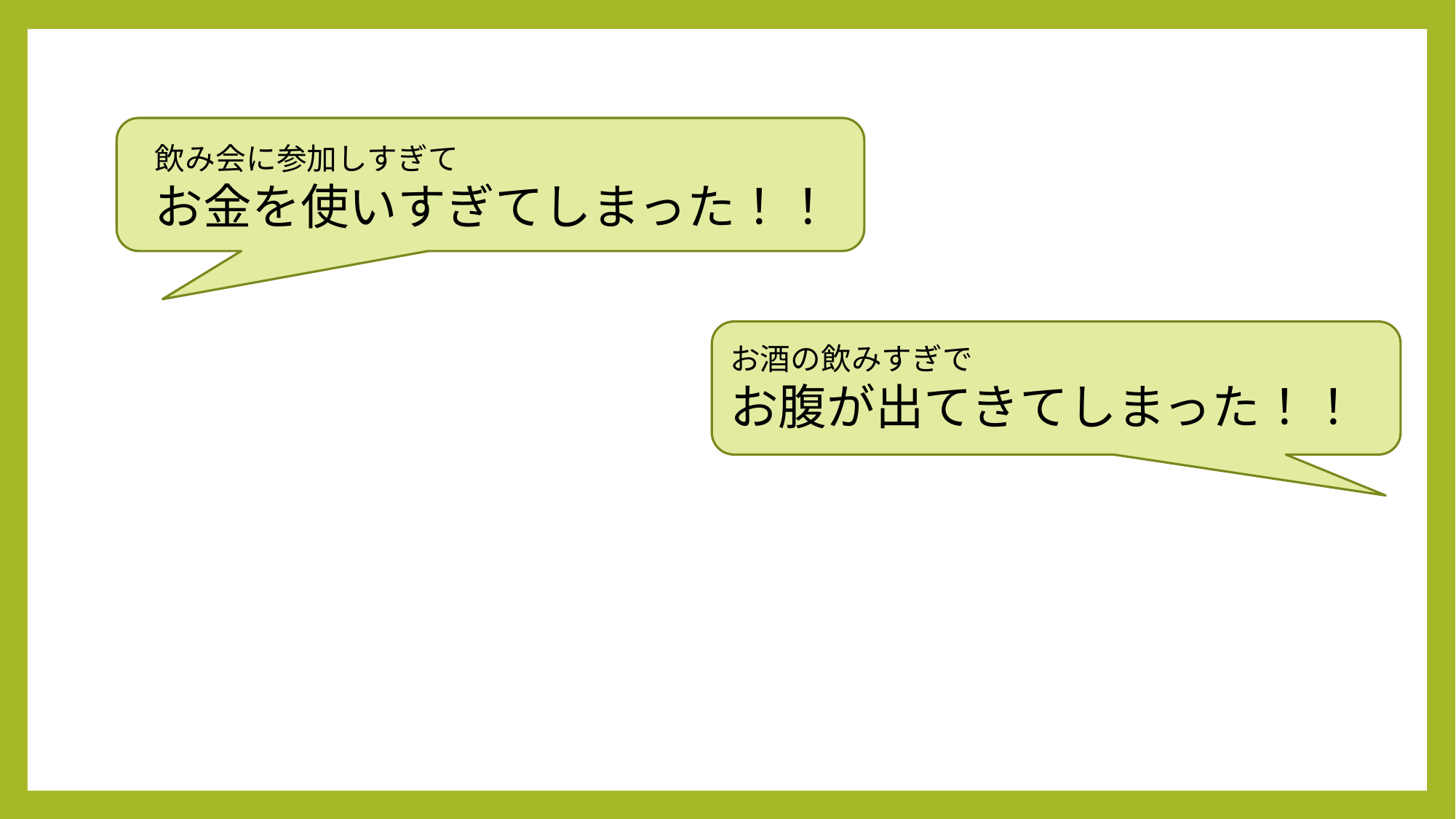

飲み会に参加しすぎて
お金を使いすぎてしまった！！

お酒の飲みすぎで
お腹が出てきてしまった！！